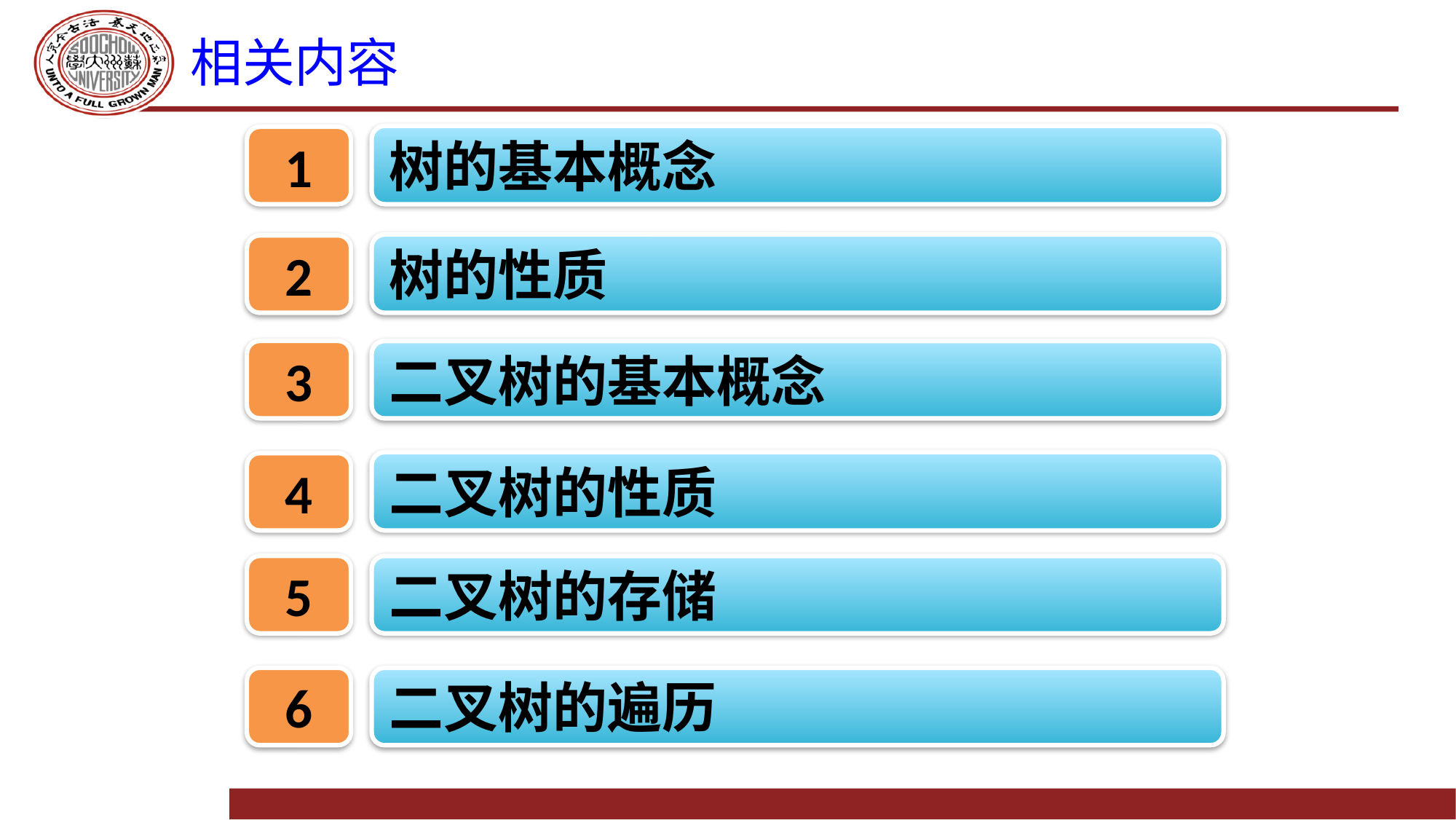

# 相关内容
树的基本概念
1
树的性质
2
3
二叉树的基本概念
二叉树的性质
4
5
二叉树的存储
6
二叉树的遍历